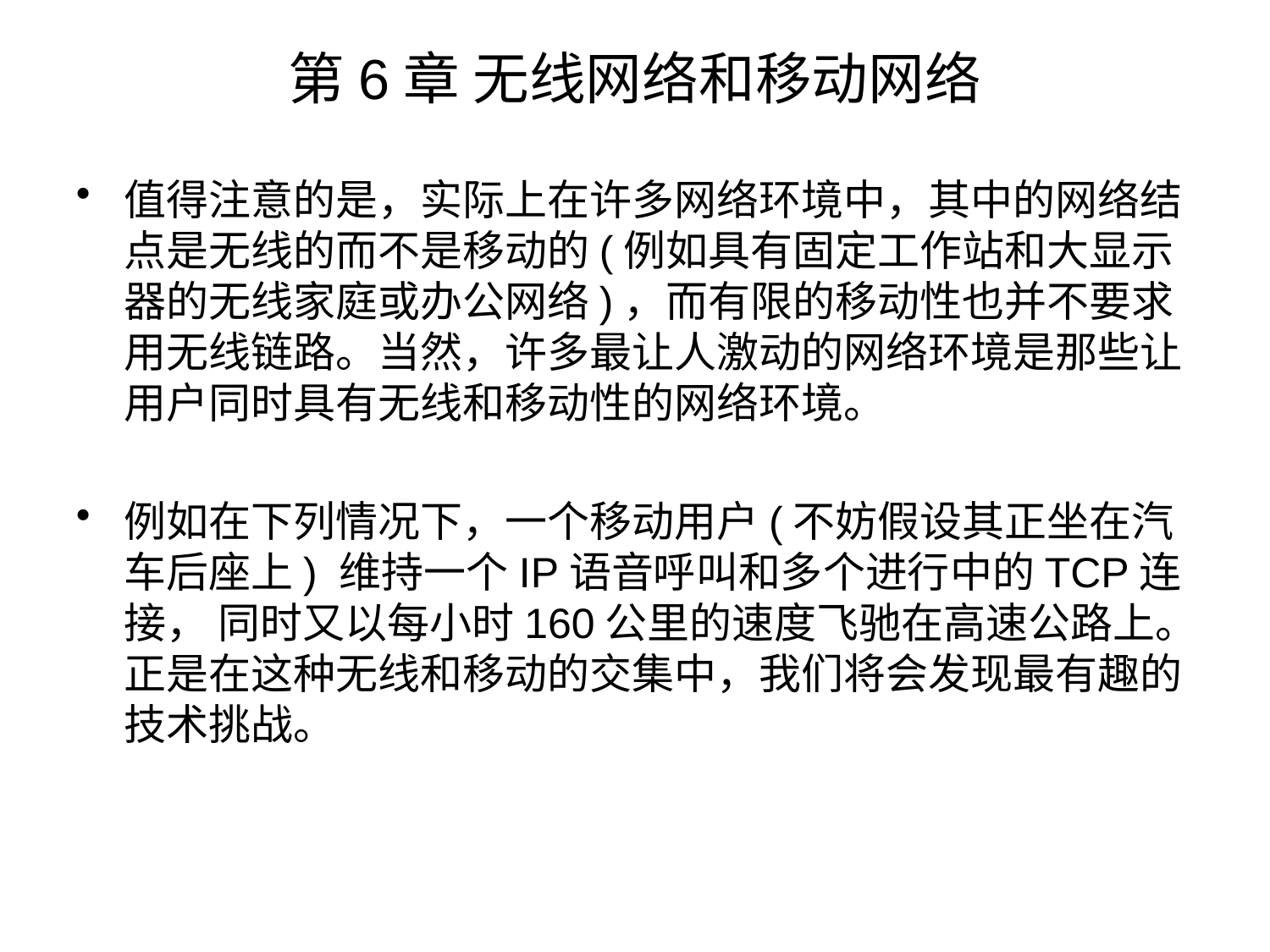

# 第6章 无线网络和移动网络
值得注意的是，实际上在许多网络环境中，其中的网络结点是无线的而不是移动的(例如具有固定工作站和大显示器的无线家庭或办公网络)，而有限的移动性也并不要求用无线链路。当然，许多最让人激动的网络环境是那些让用户同时具有无线和移动性的网络环境。

例如在下列情况下，一个移动用户(不妨假设其正坐在汽车后座上) 维持一个IP语音呼叫和多个进行中的TCP连接， 同时又以每小时160公里的速度飞驰在高速公路上。正是在这种无线和移动的交集中，我们将会发现最有趣的技术挑战。